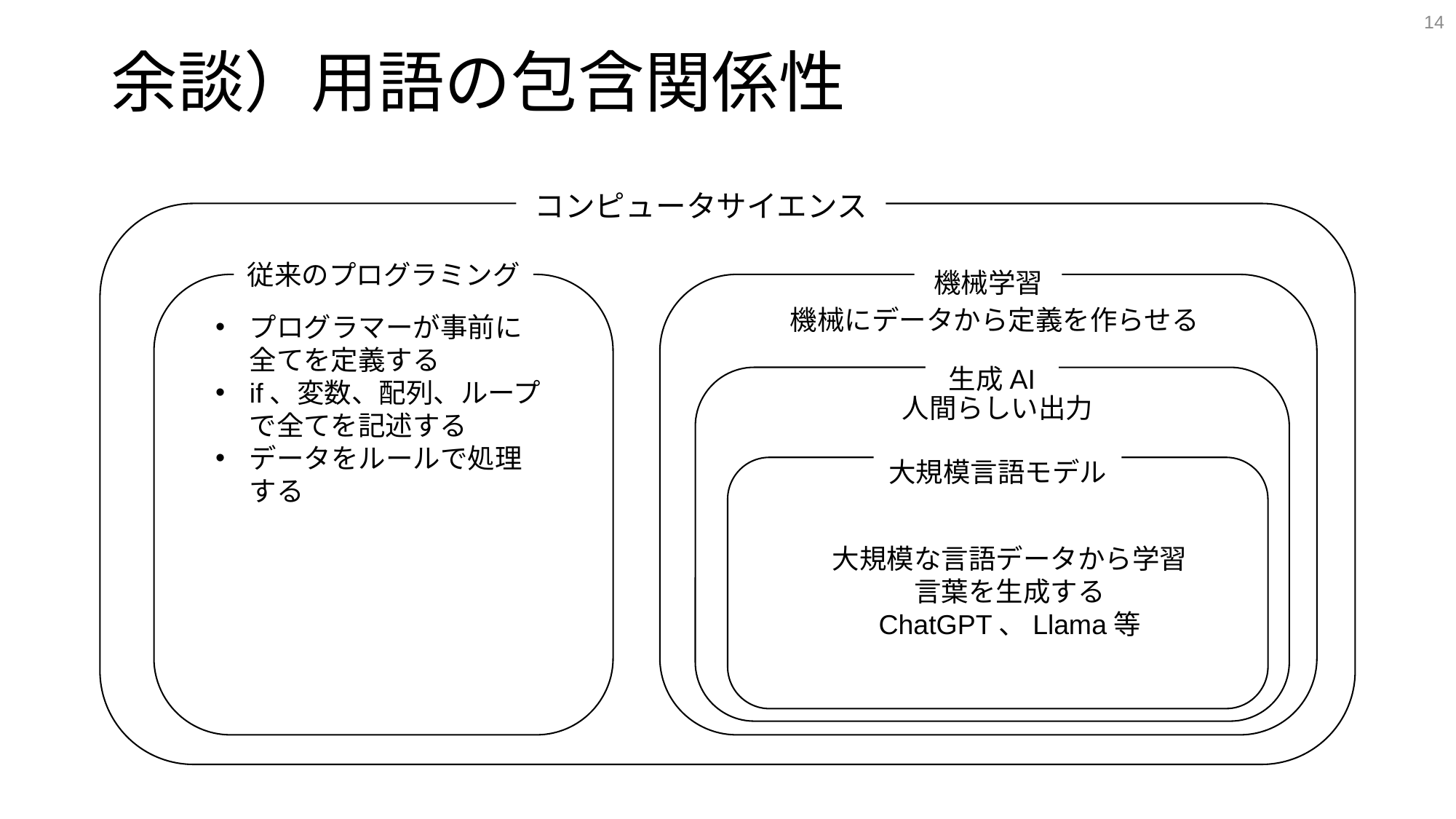

14
# 余談）用語の包含関係性
コンピュータサイエンス

従来のプログラミング

プログラマーが事前に全てを定義する
if、変数、配列、ループで全てを記述する
データをルールで処理する

機械学習

機械にデータから定義を作らせる
生成AI

人間らしい出力
大規模言語モデル

大規模な言語データから学習
言葉を生成する
ChatGPT、Llama等